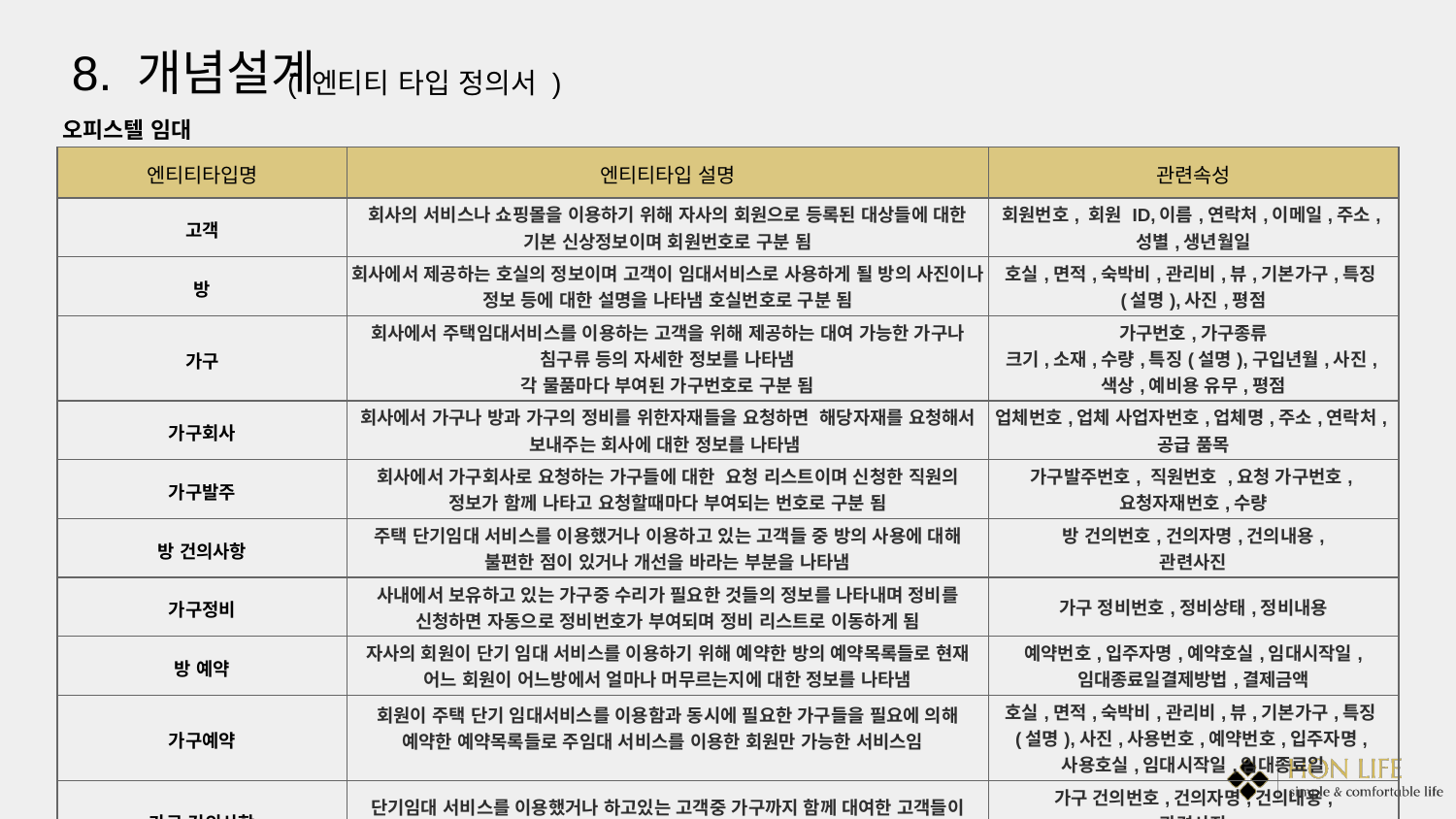

8. 개념설계
( 엔티티 타입 정의서 )
오피스텔 임대
| 엔티티타입명 | 엔티티타입 설명 | 관련속성 |  |
| --- | --- | --- | --- |
| 고객 | 회사의 서비스나 쇼핑몰을 이용하기 위해 자사의 회원으로 등록된 대상들에 대한 기본 신상정보이며 회원번호로 구분 됨 | 회원번호, 회원 ID,이름,연락처,이메일,주소,성별,생년월일 |  |
| 방 | 회사에서 제공하는 호실의 정보이며 고객이 임대서비스로 사용하게 될 방의 사진이나 정보 등에 대한 설명을 나타냄 호실번호로 구분 됨 | 호실,면적,숙박비,관리비,뷰,기본가구,특징(설명),사진,평점 |  |
| 가구 | 회사에서 주택임대서비스를 이용하는 고객을 위해 제공하는 대여 가능한 가구나 침구류 등의 자세한 정보를 나타냄 각 물품마다 부여된 가구번호로 구분 됨 | 가구번호,가구종류 크기,소재,수량,특징(설명),구입년월,사진,색상,예비용 유무,평점 |  |
| 가구회사 | 회사에서 가구나 방과 가구의 정비를 위한자재들을 요청하면 해당자재를 요청해서 보내주는 회사에 대한 정보를 나타냄 | 업체번호,업체 사업자번호,업체명,주소,연락처,공급 품목 |  |
| 가구발주 | 회사에서 가구회사로 요청하는 가구들에 대한 요청 리스트이며 신청한 직원의 정보가 함께 나타고 요청할때마다 부여되는 번호로 구분 됨 | 가구발주번호, 직원번호 ,요청 가구번호,요청자재번호,수량 |  |
| 방 건의사항 | 주택 단기임대 서비스를 이용했거나 이용하고 있는 고객들 중 방의 사용에 대해 불편한 점이 있거나 개선을 바라는 부분을 나타냄 | 방 건의번호,건의자명,건의내용, 관련사진 |  |
| 가구정비 | 사내에서 보유하고 있는 가구중 수리가 필요한 것들의 정보를 나타내며 정비를 신청하면 자동으로 정비번호가 부여되며 정비 리스트로 이동하게 됨 | 가구 정비번호,정비상태,정비내용 |  |
| 방 예약 | 자사의 회원이 단기 임대 서비스를 이용하기 위해 예약한 방의 예약목록들로 현재 어느 회원이 어느방에서 얼마나 머무르는지에 대한 정보를 나타냄 | 예약번호,입주자명,예약호실,임대시작일, 임대종료일결제방법,결제금액 |  |
| 가구예약 | 회원이 주택 단기 임대서비스를 이용함과 동시에 필요한 가구들을 필요에 의해 예약한 예약목록들로 주임대 서비스를 이용한 회원만 가능한 서비스임 | 호실,면적,숙박비,관리비,뷰,기본가구,특징(설명),사진,사용번호,예약번호,입주자명,사용호실,임대시작일,임대종료일 |  |
| 가구 건의사항 | 단기임대 서비스를 이용했거나 하고있는 고객중 가구까지 함께 대여한 고객들이 작성한 불편사항이나 개선을 바라는 부분을 나타냄 | 가구 건의번호,건의자명,건의내용, 관련사진 |  |